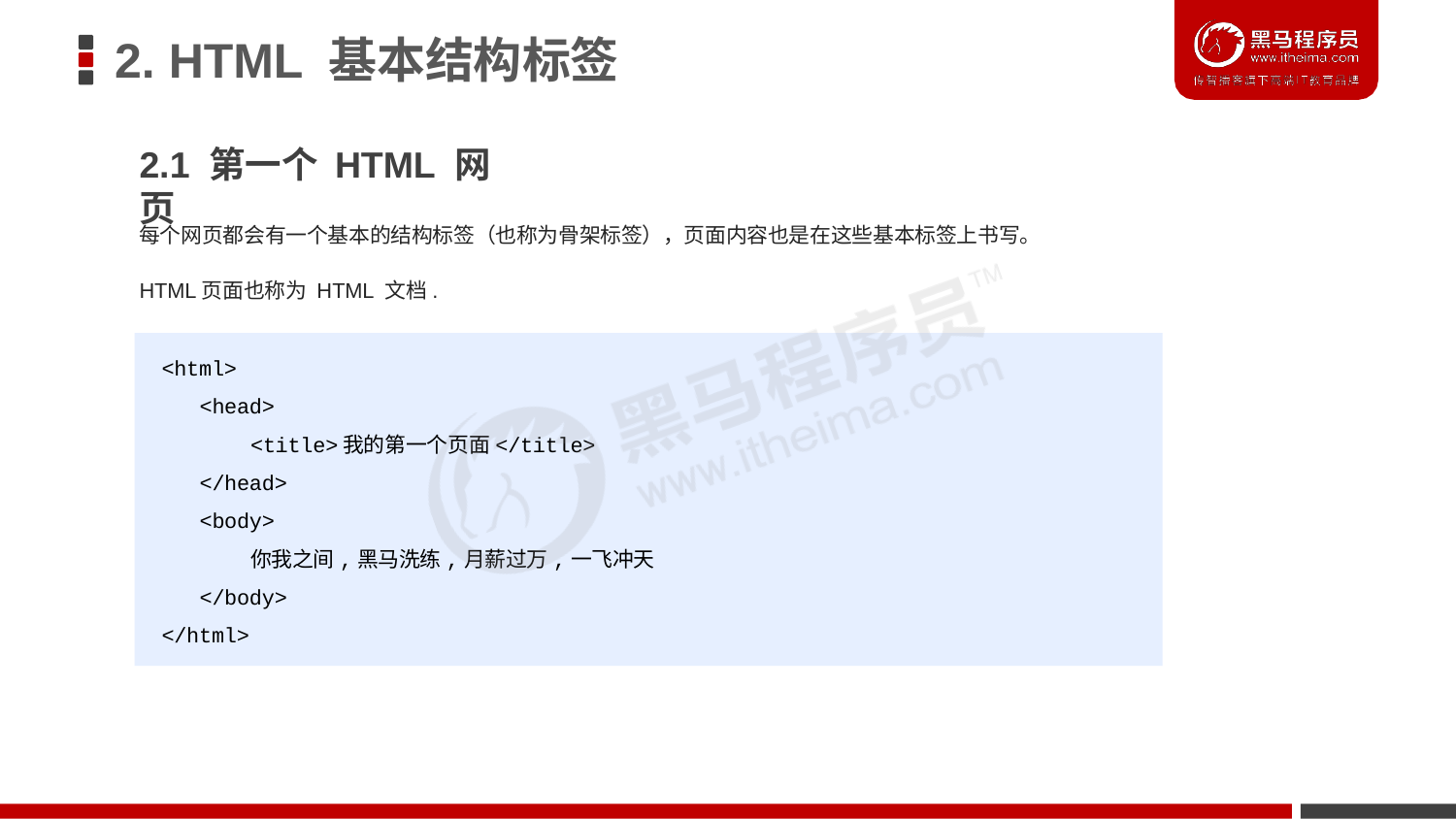

# 2. HTML 基本结构标签
2.1 第一个 HTML 网页

每个网页都会有一个基本的结构标签（也称为骨架标签），页面内容也是在这些基本标签上书写。

HTML页面也称为 HTML 文档.

<html>
<head>
<title>我的第一个页面</title>
</head>
<body>
你我之间,黑马洗练,月薪过万,一飞冲天
</body>
</html>